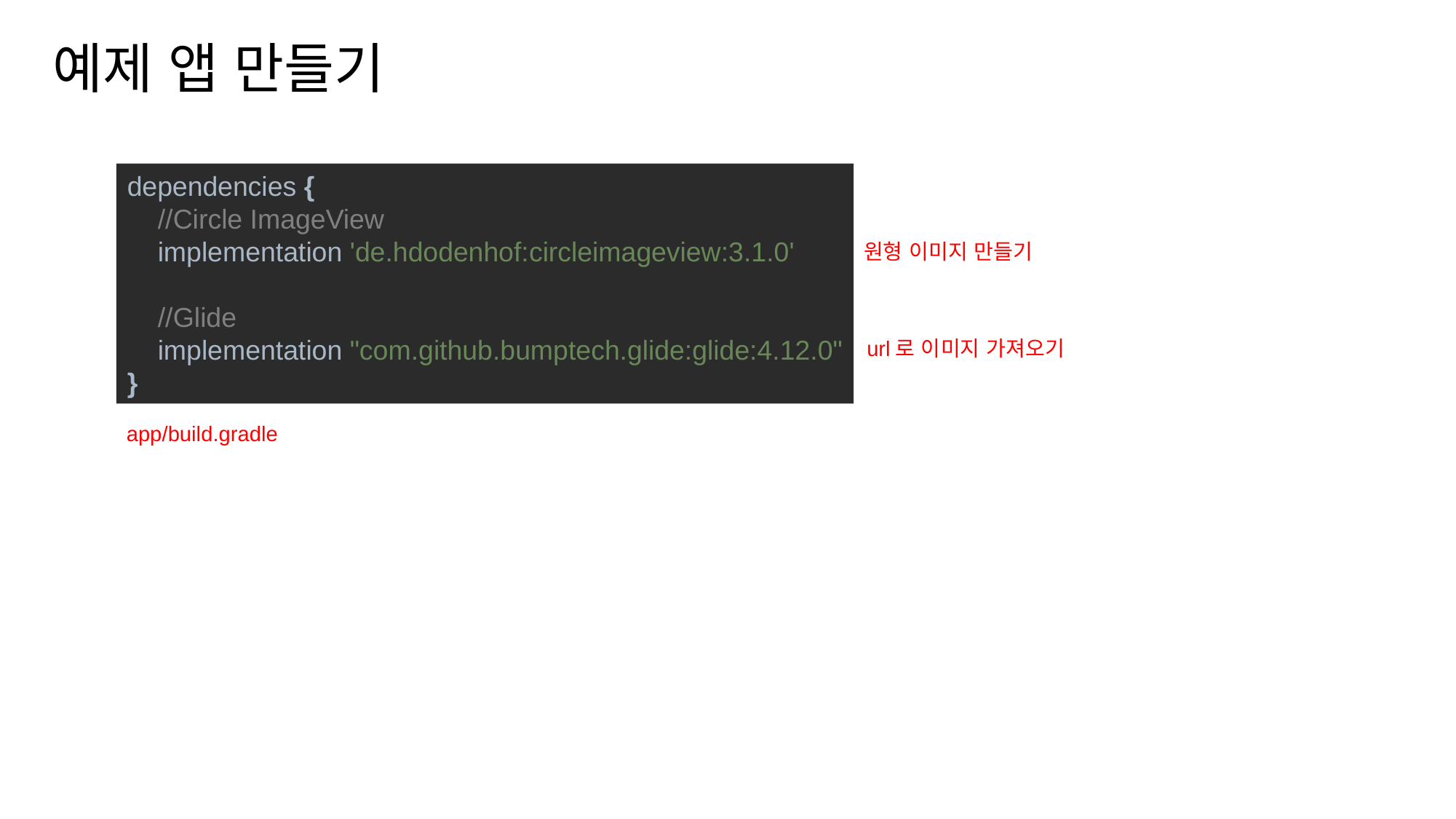

티머니 둥근바람 ExtraBold
티머니 둥근바람 Regular
예제 앱 만들기
나눔스퀘어OTF ExtraBold
나눔스퀘어OTF Bold
dependencies {
    //Circle ImageView
    implementation 'de.hdodenhof:circleimageview:3.1.0'
    //Glide
    implementation "com.github.bumptech.glide:glide:4.12.0"
}
원형 이미지 만들기
url로 이미지 가져오기
app/build.gradle
나눔스퀘어OTF
나눔스퀘어_ac ExtraBold
나눔스퀘어_ac Bold
나눔스퀘어_ac
나눔스퀘어 ExtraBold
나눔스퀘어 Bold
나눔스퀘어
XML
나눔스퀘어 Light
Kotlin